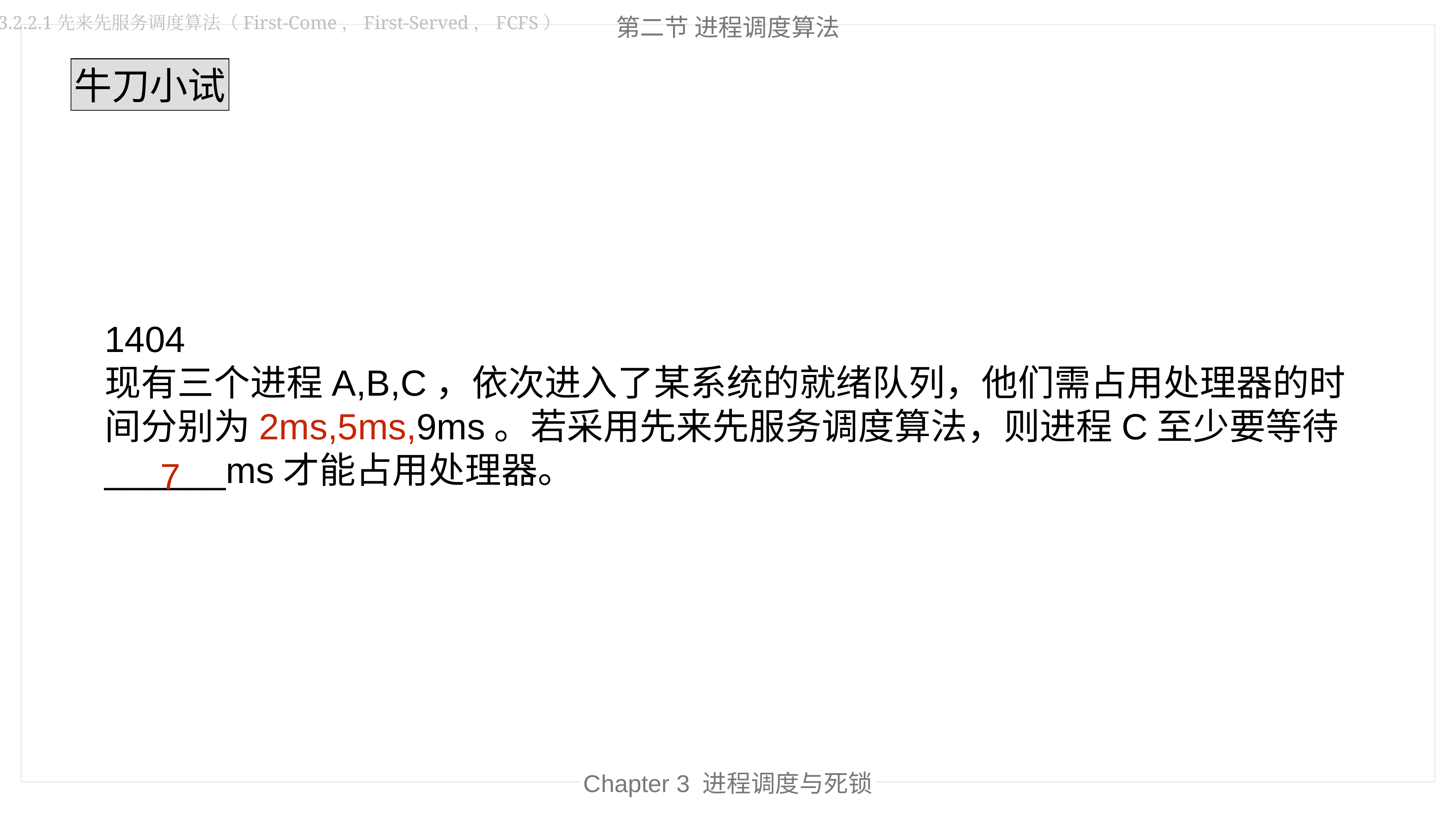

第二节 进程调度算法
3.2.2.1先来先服务调度算法（First-Come，First-Served，FCFS）
牛刀小试
1404
现有三个进程A,B,C，依次进入了某系统的就绪队列，他们需占用处理器的时间分别为2ms,5ms,9ms。若采用先来先服务调度算法，则进程C至少要等待______ms才能占用处理器。
7
Chapter 3 进程调度与死锁